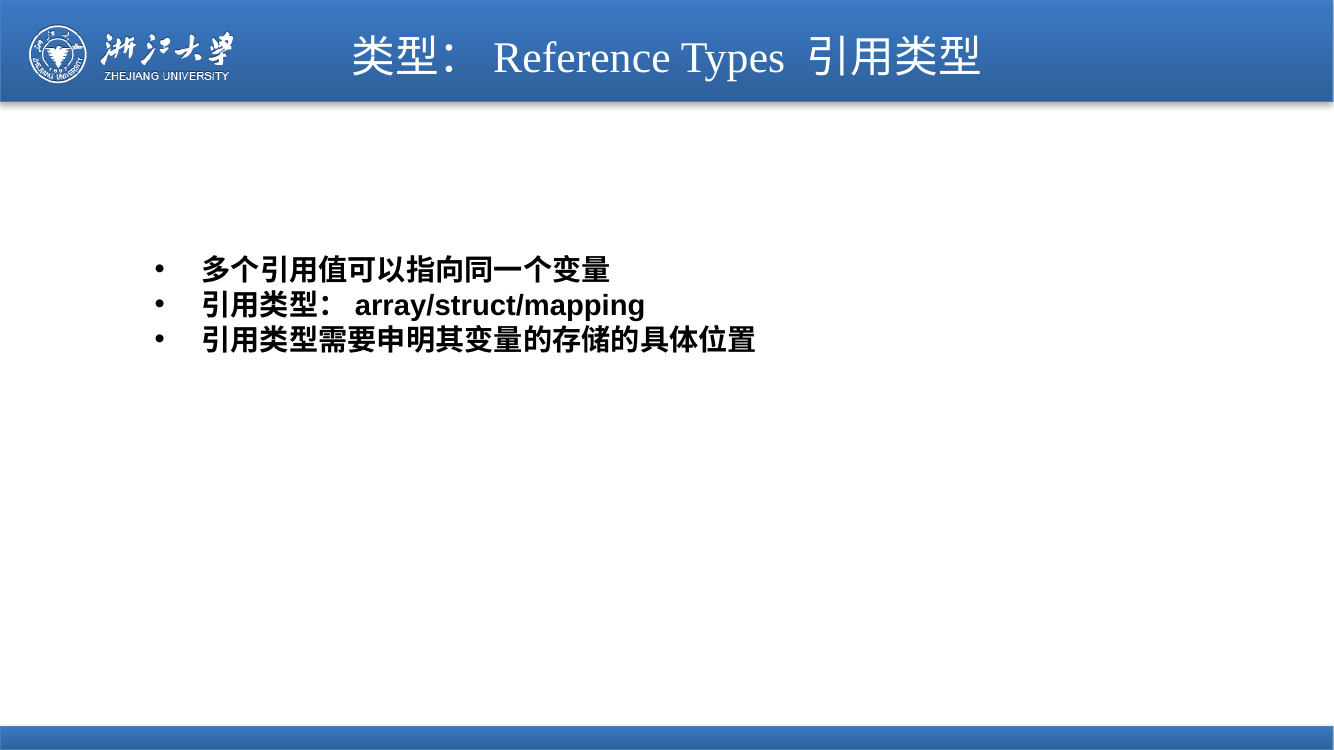

# 类型：Reference Types 引用类型
多个引用值可以指向同一个变量
引用类型：array/struct/mapping
引用类型需要申明其变量的存储的具体位置